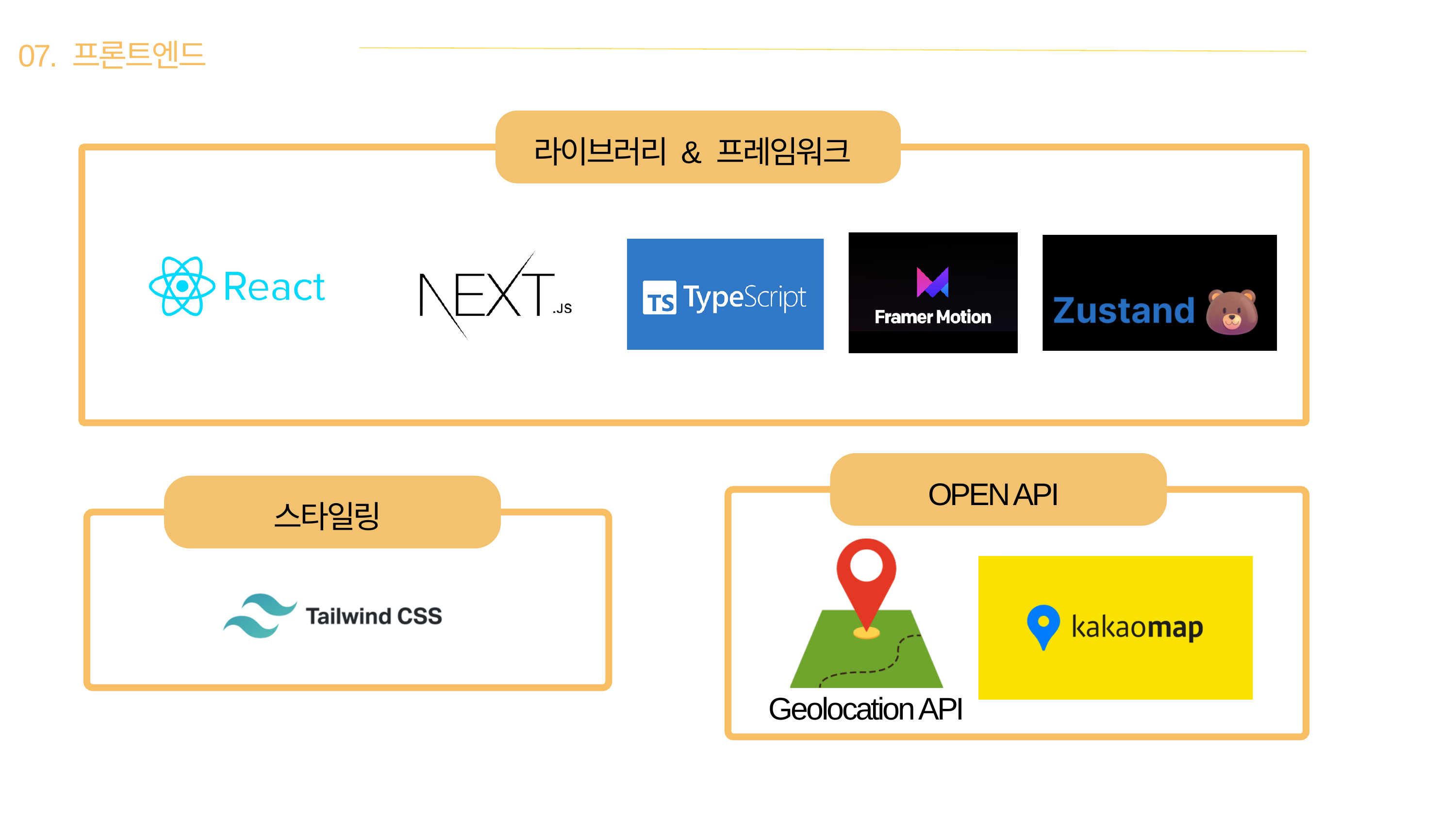

07. 프론트엔드

라이브러리 & 프레임워크

OPEN API

스타일링

Geolocation API